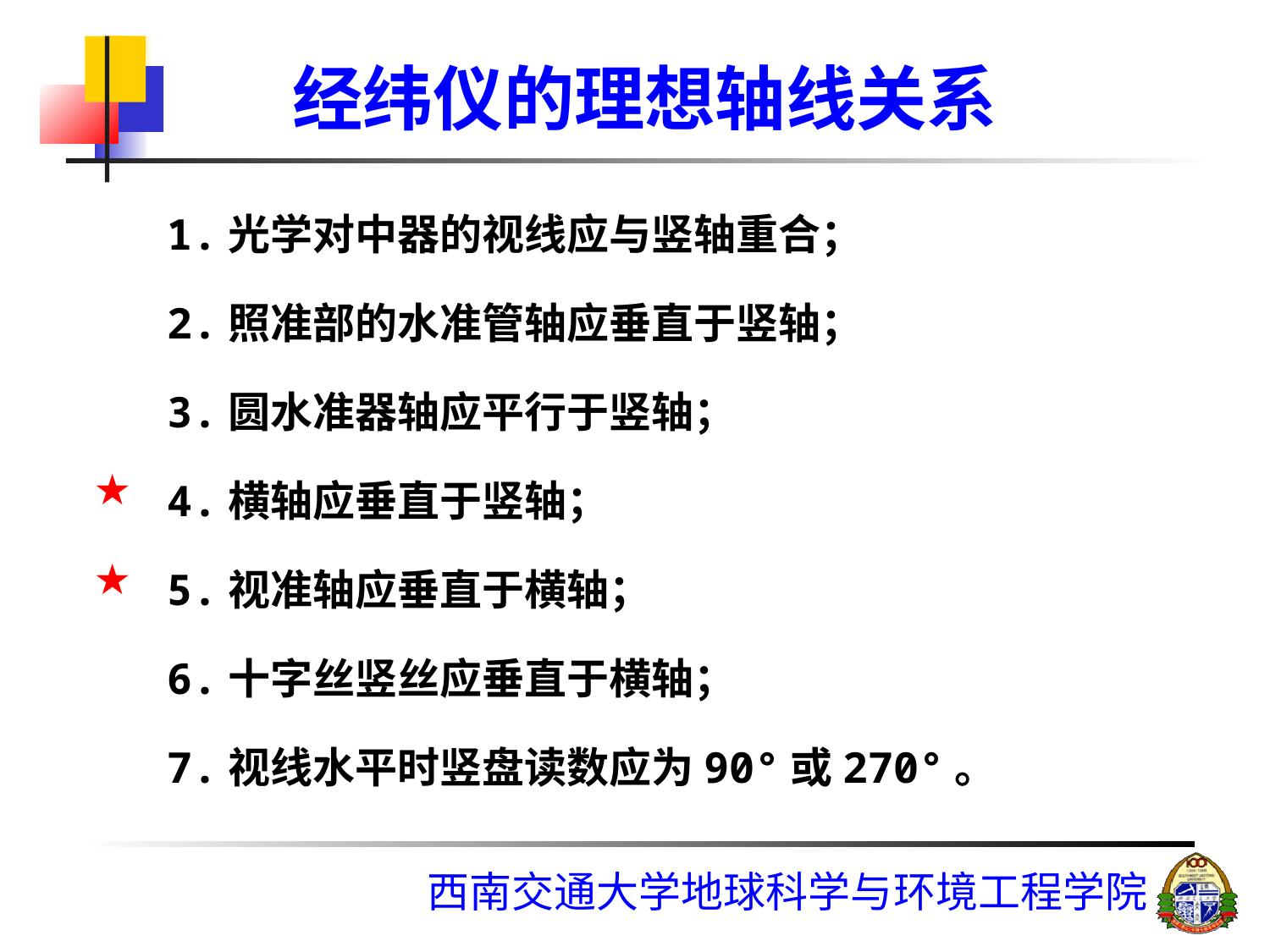

# 经纬仪的理想轴线关系
1.光学对中器的视线应与竖轴重合；
2.照准部的水准管轴应垂直于竖轴；
3.圆水准器轴应平行于竖轴；
4.横轴应垂直于竖轴；
5.视准轴应垂直于横轴；
6.十字丝竖丝应垂直于横轴；
7.视线水平时竖盘读数应为90°或270°。
★
★